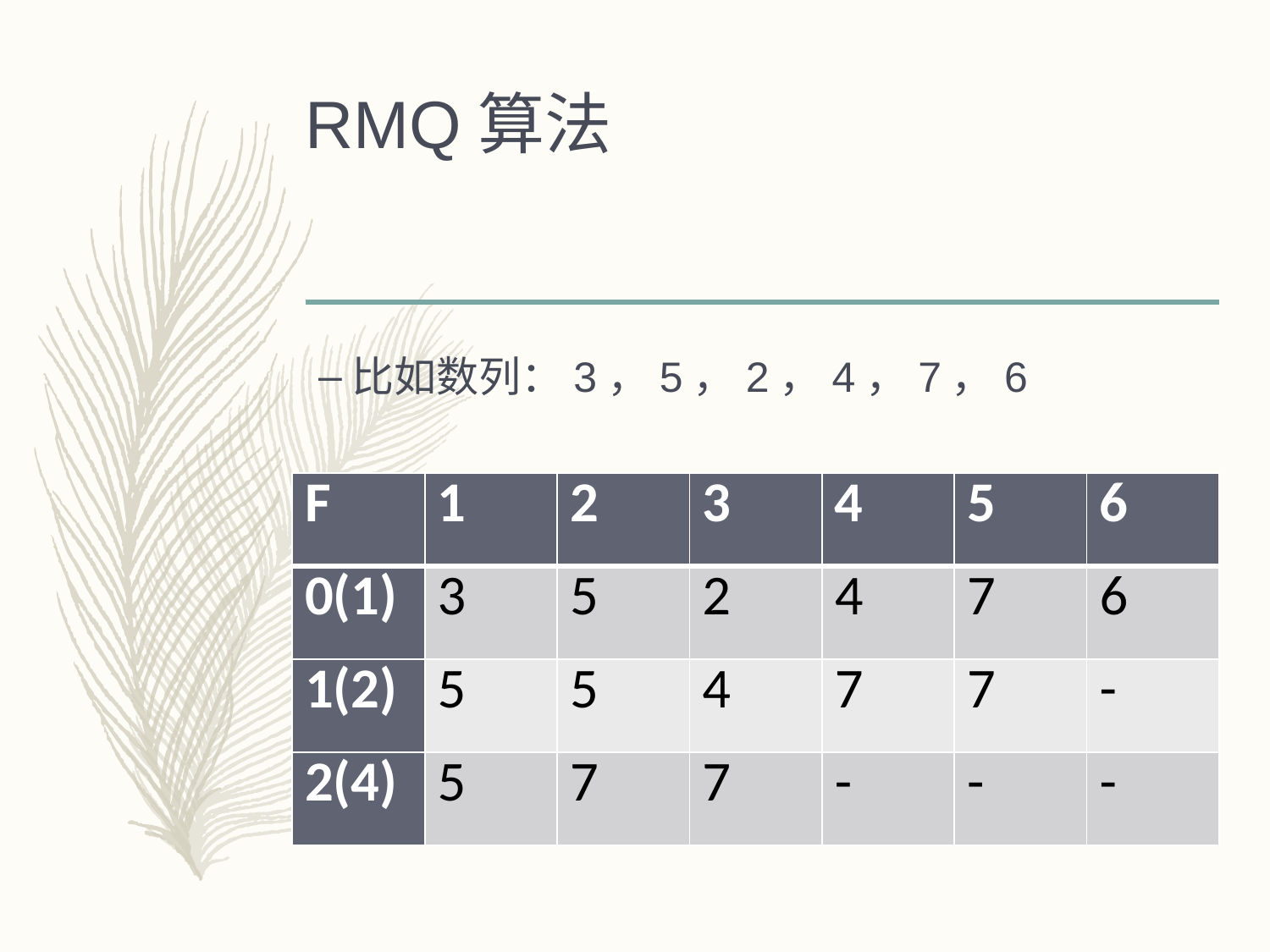

# RMQ算法
比如数列：3，5，2，4，7，6

| F | 1 | 2 | 3 | 4 | 5 | 6 |
| --- | --- | --- | --- | --- | --- | --- |
| 0(1) | 3 | 5 | 2 | 4 | 7 | 6 |
| 1(2) | 5 | 5 | 4 | 7 | 7 | - |
| 2(4) | 5 | 7 | 7 | - | - | - |